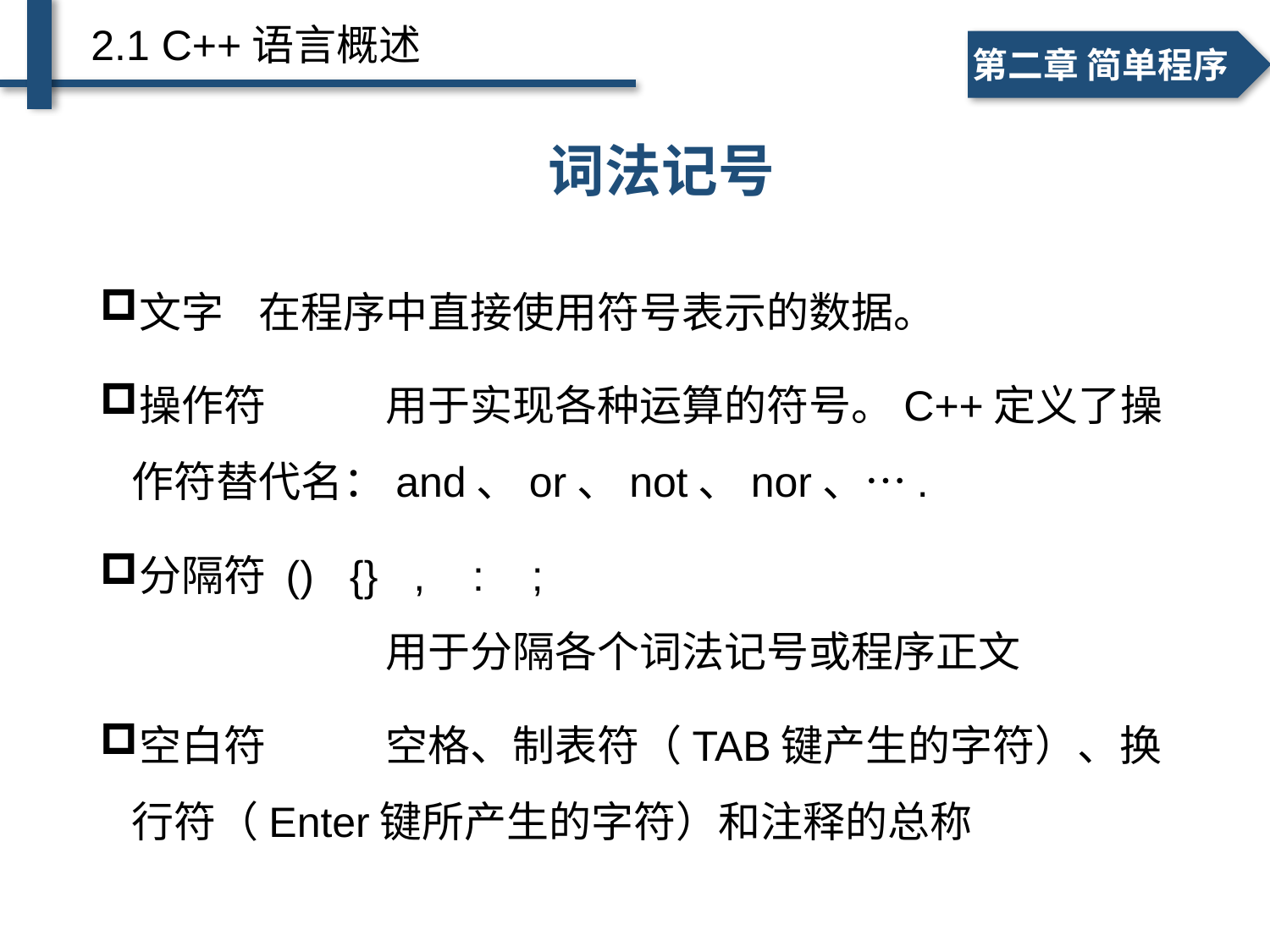

2.1 C++语言概述
一、个人简介
二、学术成绩

第二章 简单程序

词法记号
文字	在程序中直接使用符号表示的数据。
操作符	用于实现各种运算的符号。C++定义了操作符替代名：and、or、not、nor、….
分隔符 ()   {}   ,    :    ;
		用于分隔各个词法记号或程序正文
空白符	空格、制表符（TAB键产生的字符）、换行符（Enter键所产生的字符）和注释的总称
85